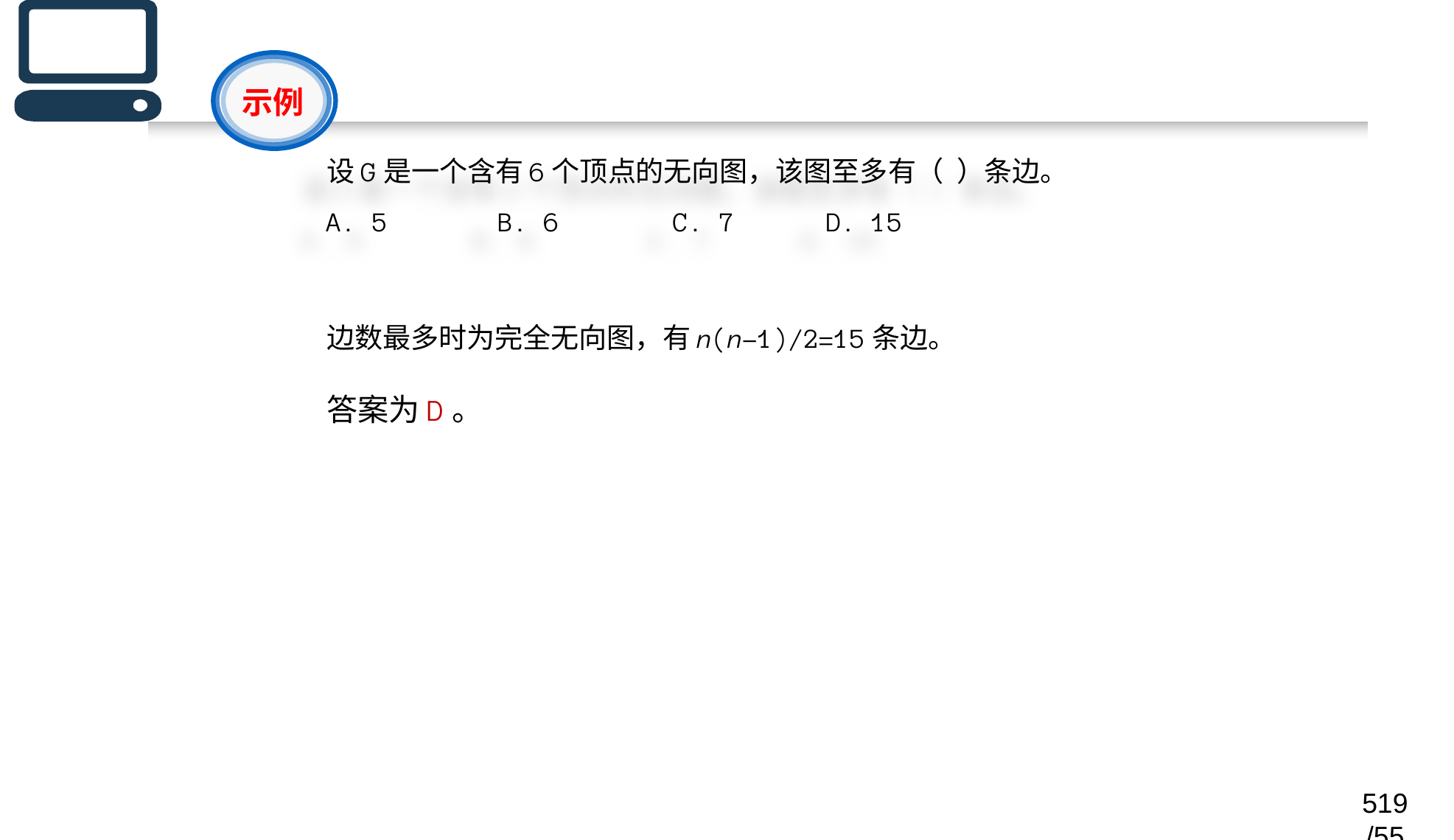

示例
设G是一个含有6个顶点的无向图，该图至多有（  ）条边。
A. 5	    B. 6	 C. 7      D. 15
边数最多时为完全无向图，有n(n-1)/2=15条边。
答案为D。
519/55